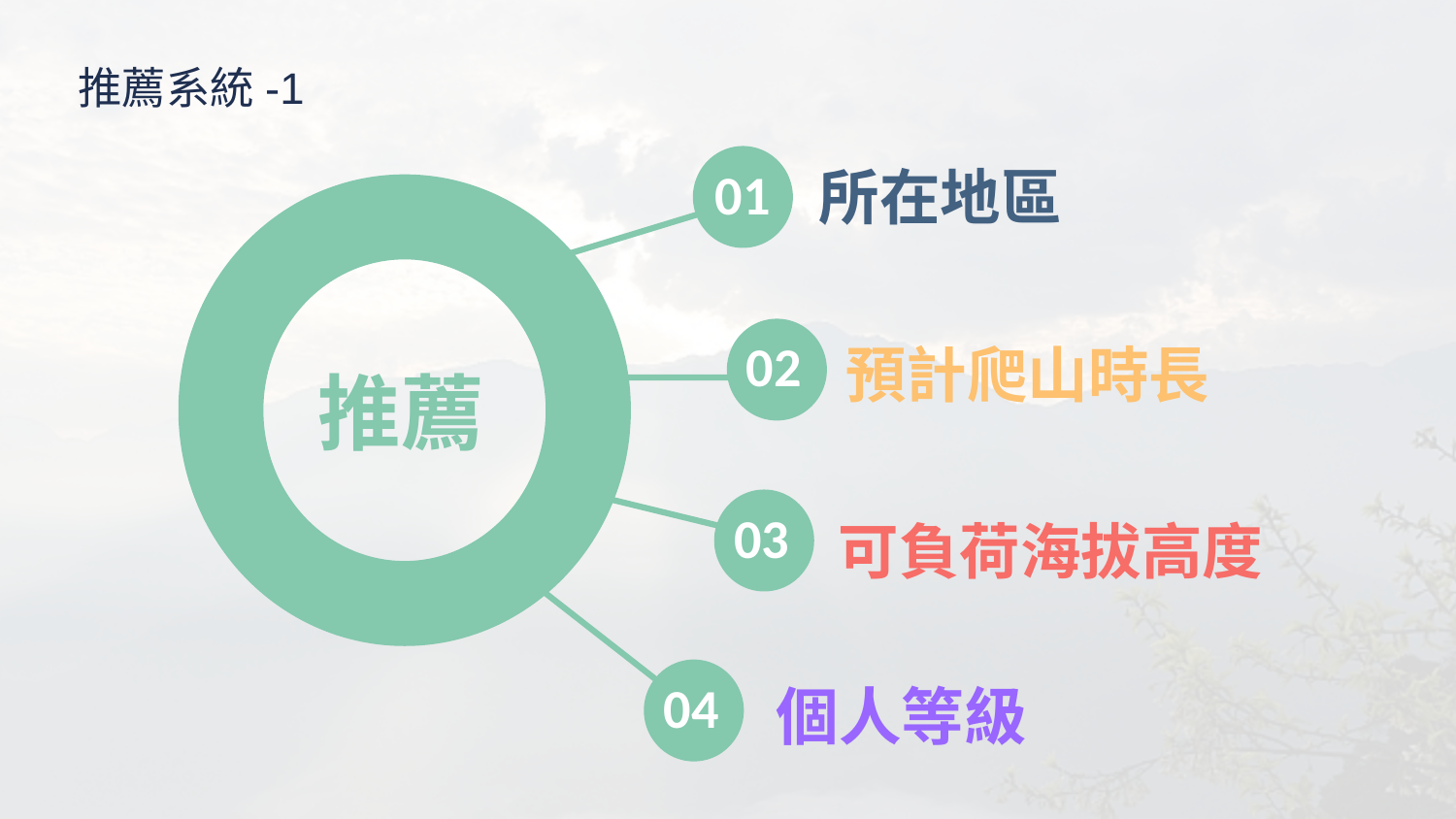

# 推薦系統-1

所在地區
01

推薦

02
預計爬山時長

03
可負荷海拔高度

04
個人等級